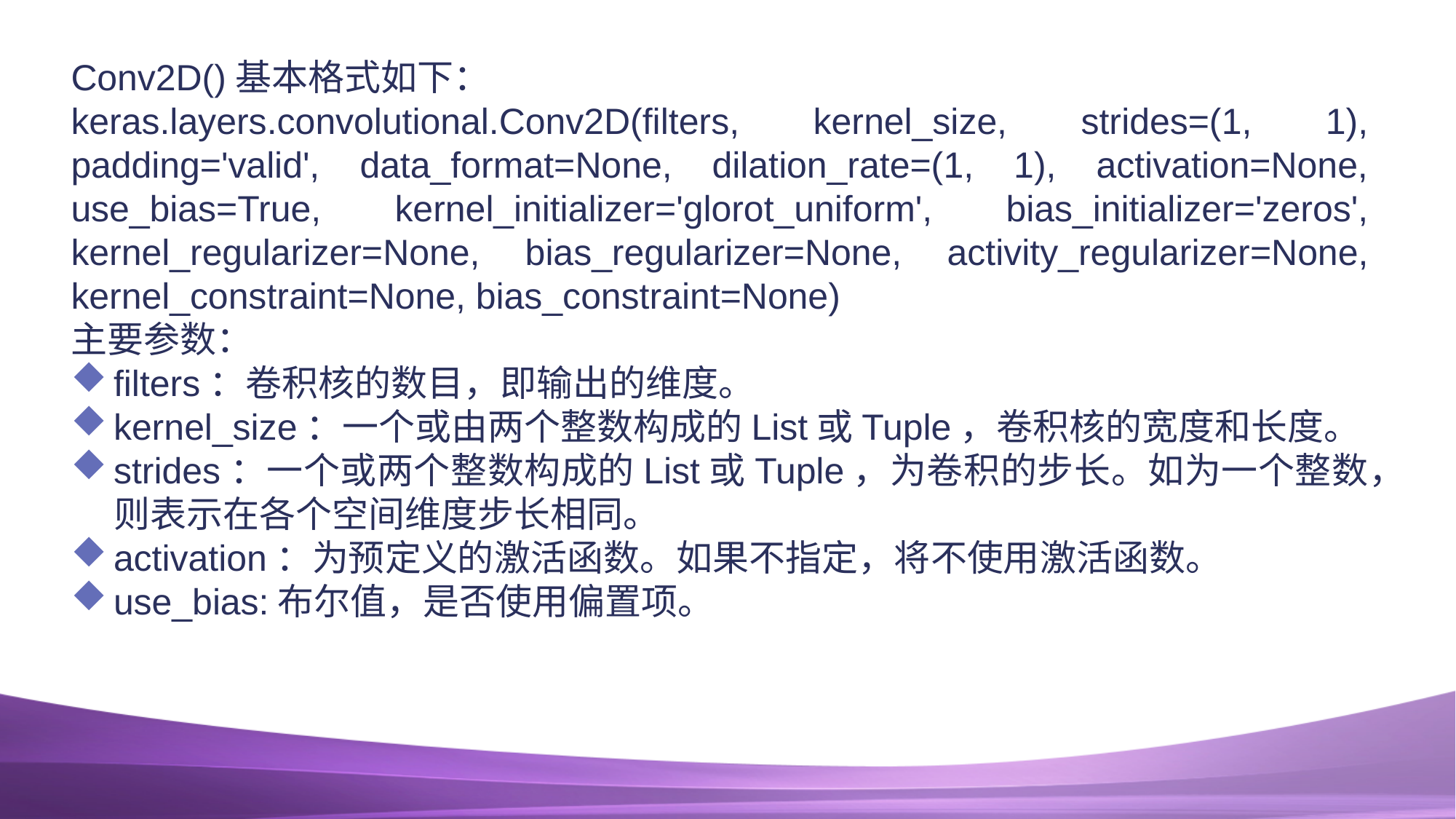

Conv2D()基本格式如下：
keras.layers.convolutional.Conv2D(filters, kernel_size, strides=(1, 1), padding='valid', data_format=None, dilation_rate=(1, 1), activation=None, use_bias=True, kernel_initializer='glorot_uniform', bias_initializer='zeros', kernel_regularizer=None, bias_regularizer=None, activity_regularizer=None, kernel_constraint=None, bias_constraint=None)
主要参数：
filters：卷积核的数目，即输出的维度。
kernel_size：一个或由两个整数构成的List或Tuple，卷积核的宽度和长度。
strides：一个或两个整数构成的List或Tuple，为卷积的步长。如为一个整数，则表示在各个空间维度步长相同。
activation：为预定义的激活函数。如果不指定，将不使用激活函数。
use_bias:布尔值，是否使用偏置项。